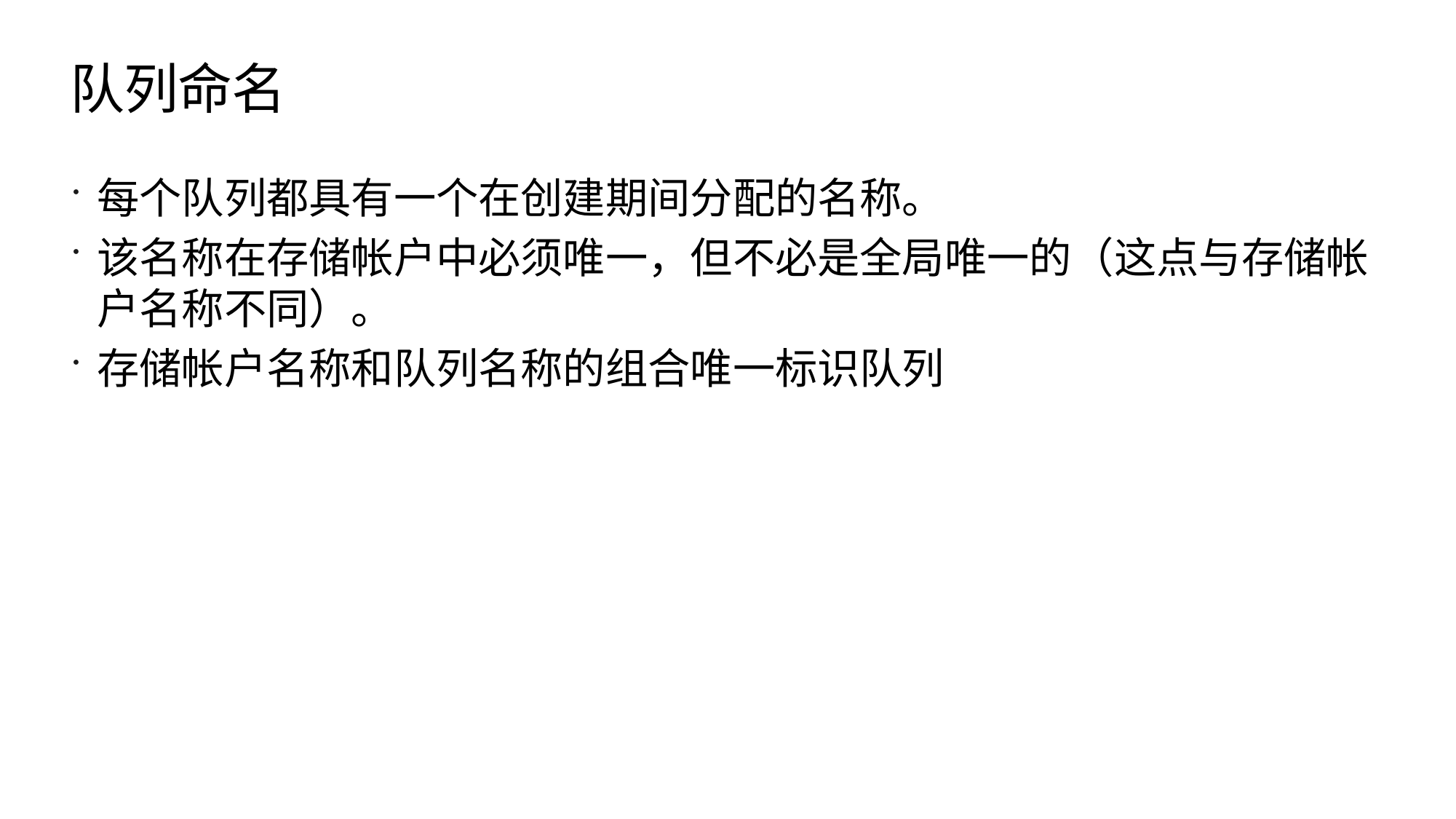

# 队列命名
每个队列都具有一个在创建期间分配的名称。
该名称在存储帐户中必须唯一，但不必是全局唯一的（这点与存储帐户名称不同）。
存储帐户名称和队列名称的组合唯一标识队列